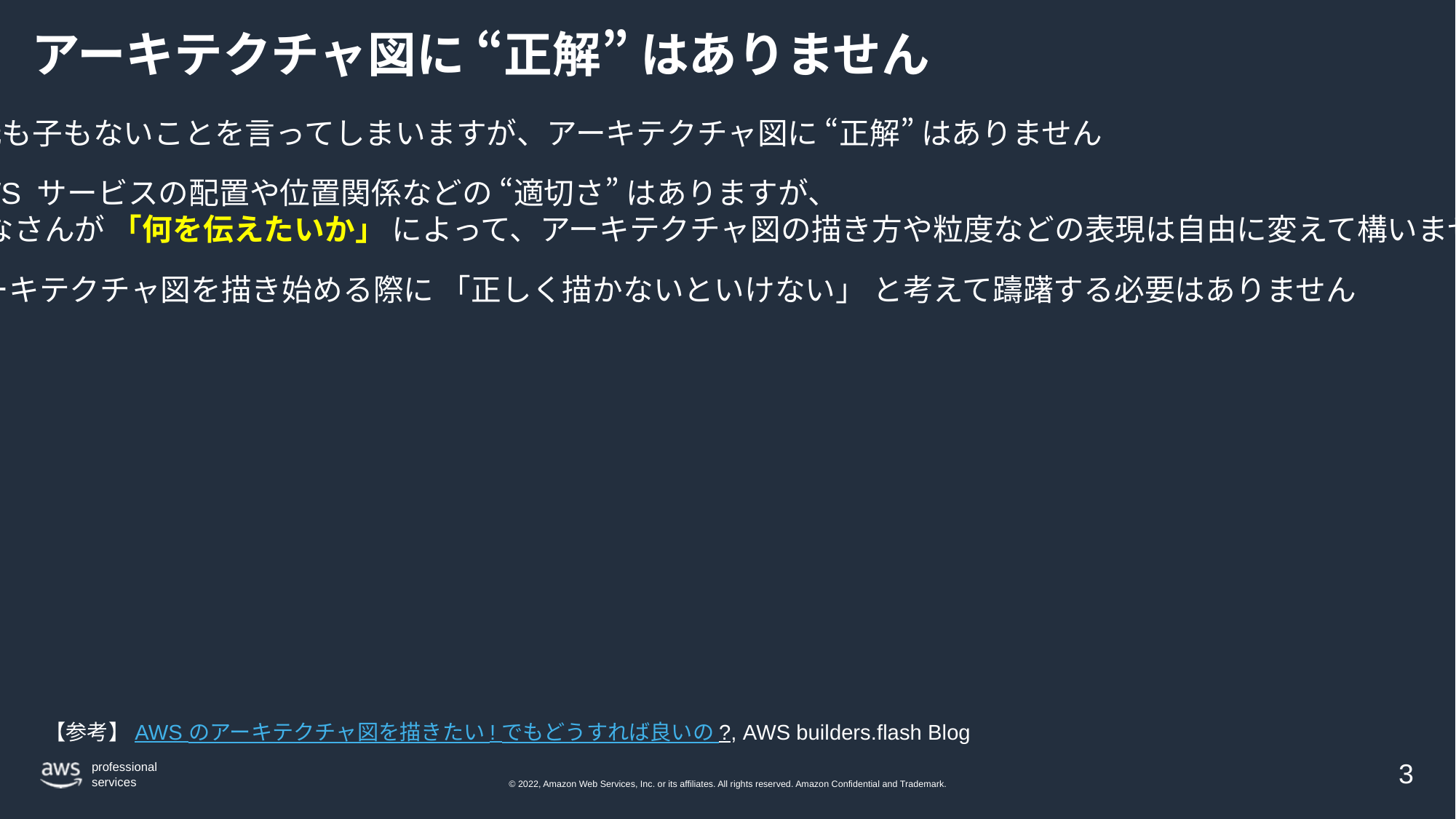

# アーキテクチャ図に “正解” はありません
元も子もないことを言ってしまいますが、アーキテクチャ図に “正解” はありません
AWS サービスの配置や位置関係などの “適切さ” はありますが、
みなさんが 「何を伝えたいか」 によって、アーキテクチャ図の描き方や粒度などの表現は自由に変えて構いません
アーキテクチャ図を描き始める際に 「正しく描かないといけない」 と考えて躊躇する必要はありません
【参考】AWS のアーキテクチャ図を描きたい ! でもどうすれば良いの ?, AWS builders.flash Blog
3